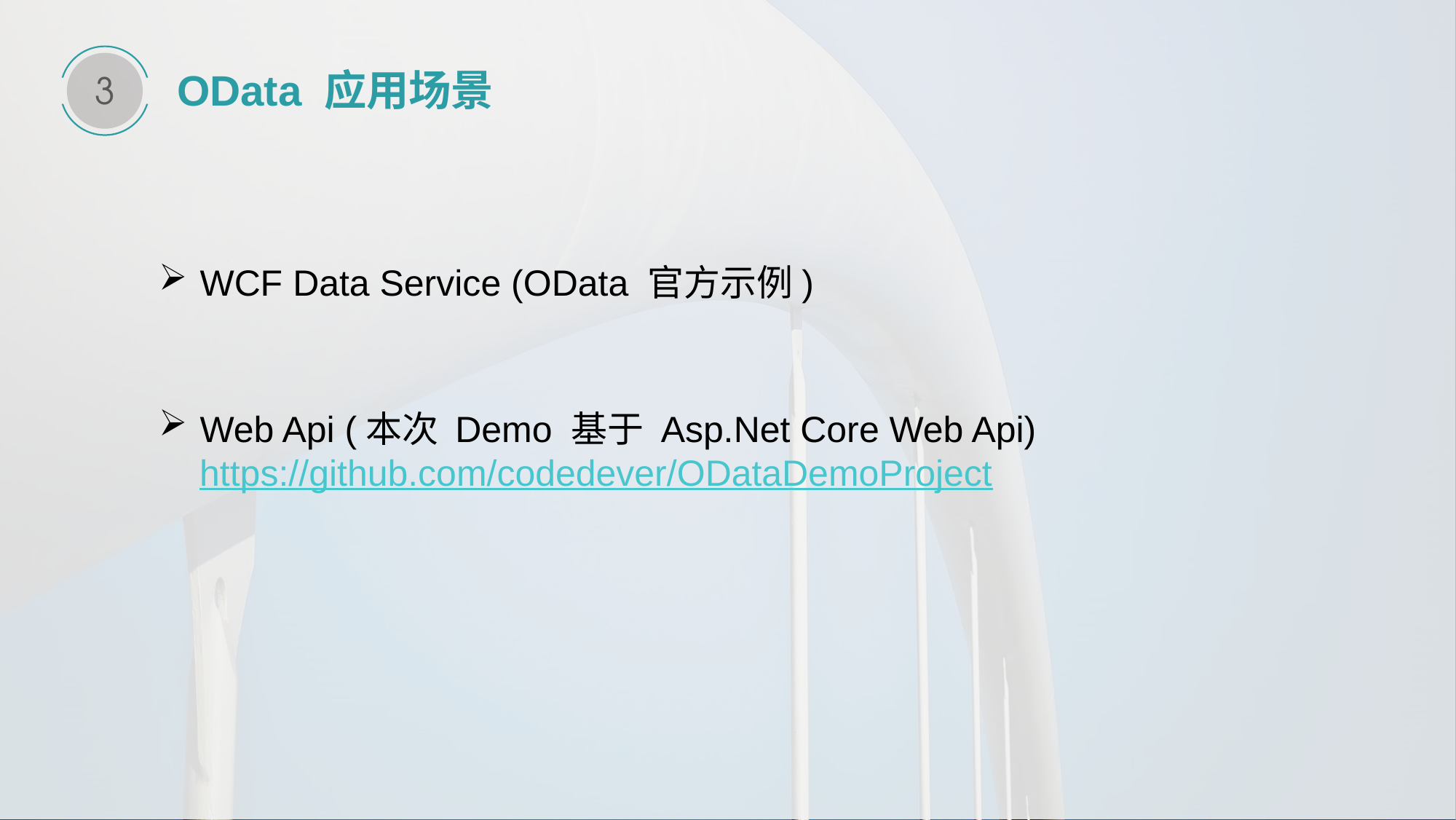

3
OData 应用场景
WCF Data Service (OData 官方示例)
Web Api (本次 Demo 基于 Asp.Net Core Web Api)
    https://github.com/codedever/ODataDemoProject